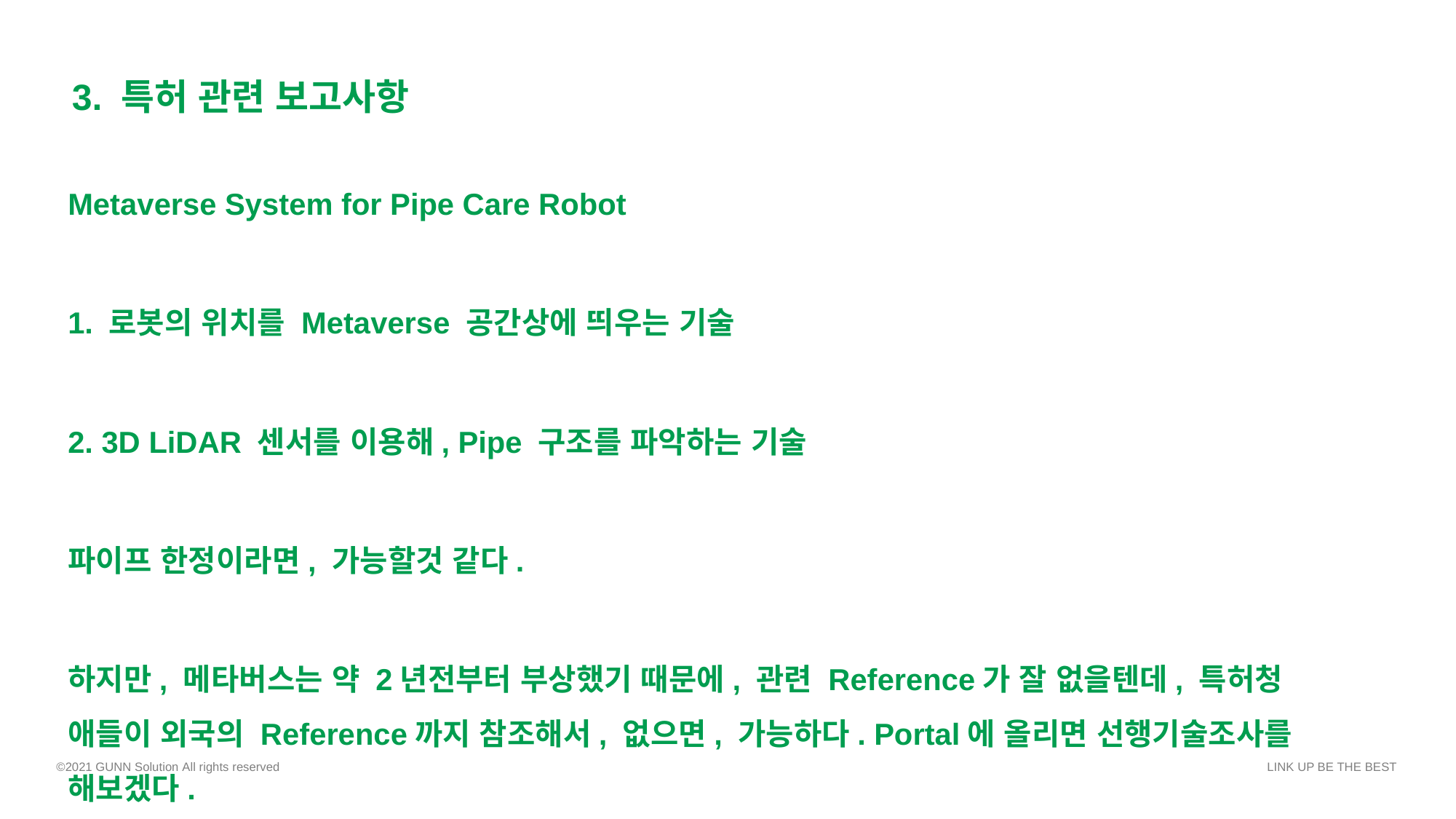

3. 특허 관련 보고사항
Metaverse System for Pipe Care Robot

1. 로봇의 위치를 Metaverse 공간상에 띄우는 기술

2. 3D LiDAR 센서를 이용해, Pipe 구조를 파악하는 기술

파이프 한정이라면, 가능할것 같다.

하지만, 메타버스는 약 2년전부터 부상했기 때문에, 관련 Reference가 잘 없을텐데, 특허청 애들이 외국의 Reference까지 참조해서, 없으면, 가능하다. Portal에 올리면 선행기술조사를 해보겠다.